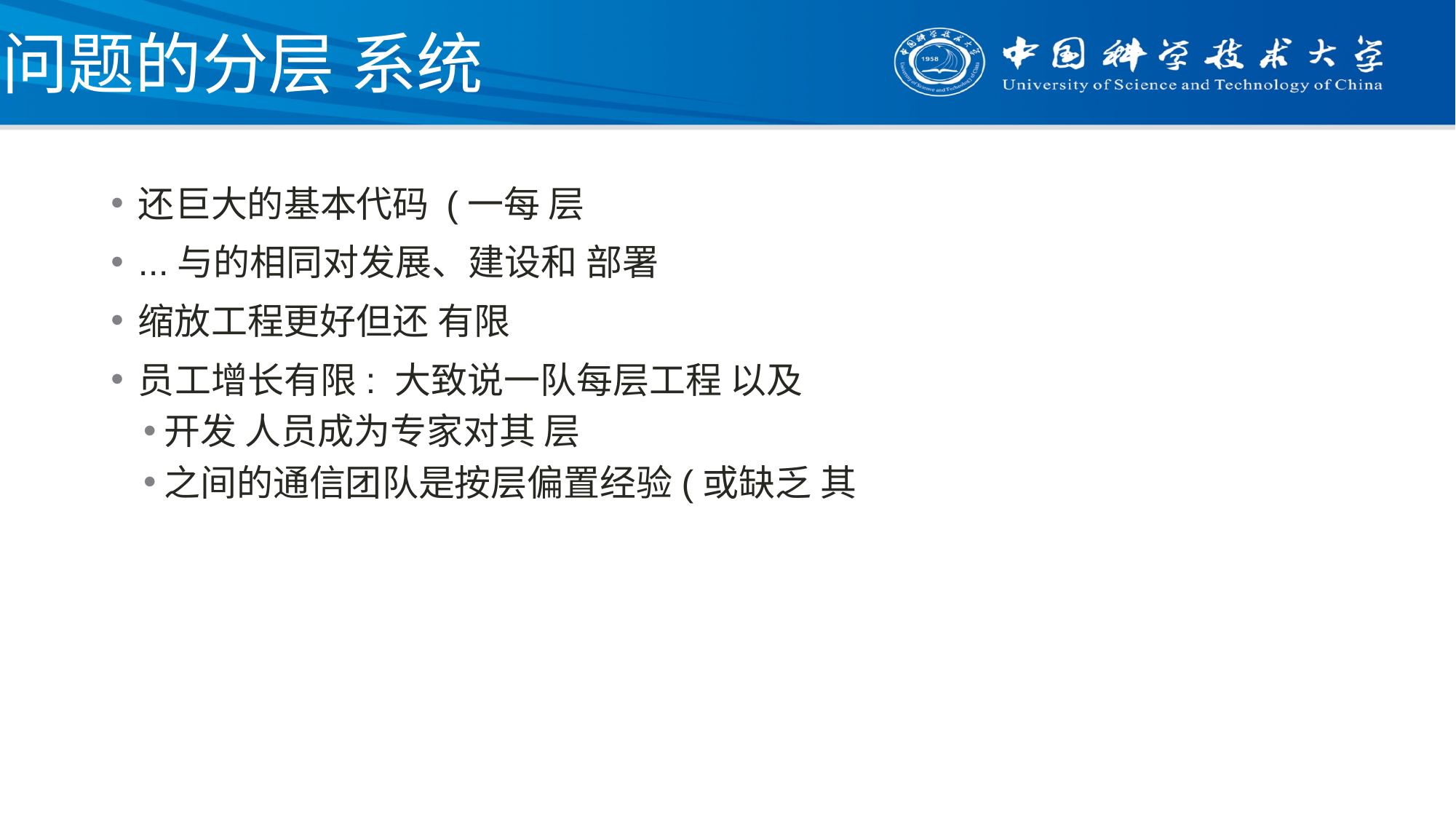

# 问题的分层 系统
还巨大的基本代码 (一每 层
...与的相同对发展、建设和 部署
缩放工程更好但还 有限
员工增长有限: 大致说一队每层工程 以及
开发 人员成为专家对其 层
之间的通信团队是按层偏置经验(或缺乏 其